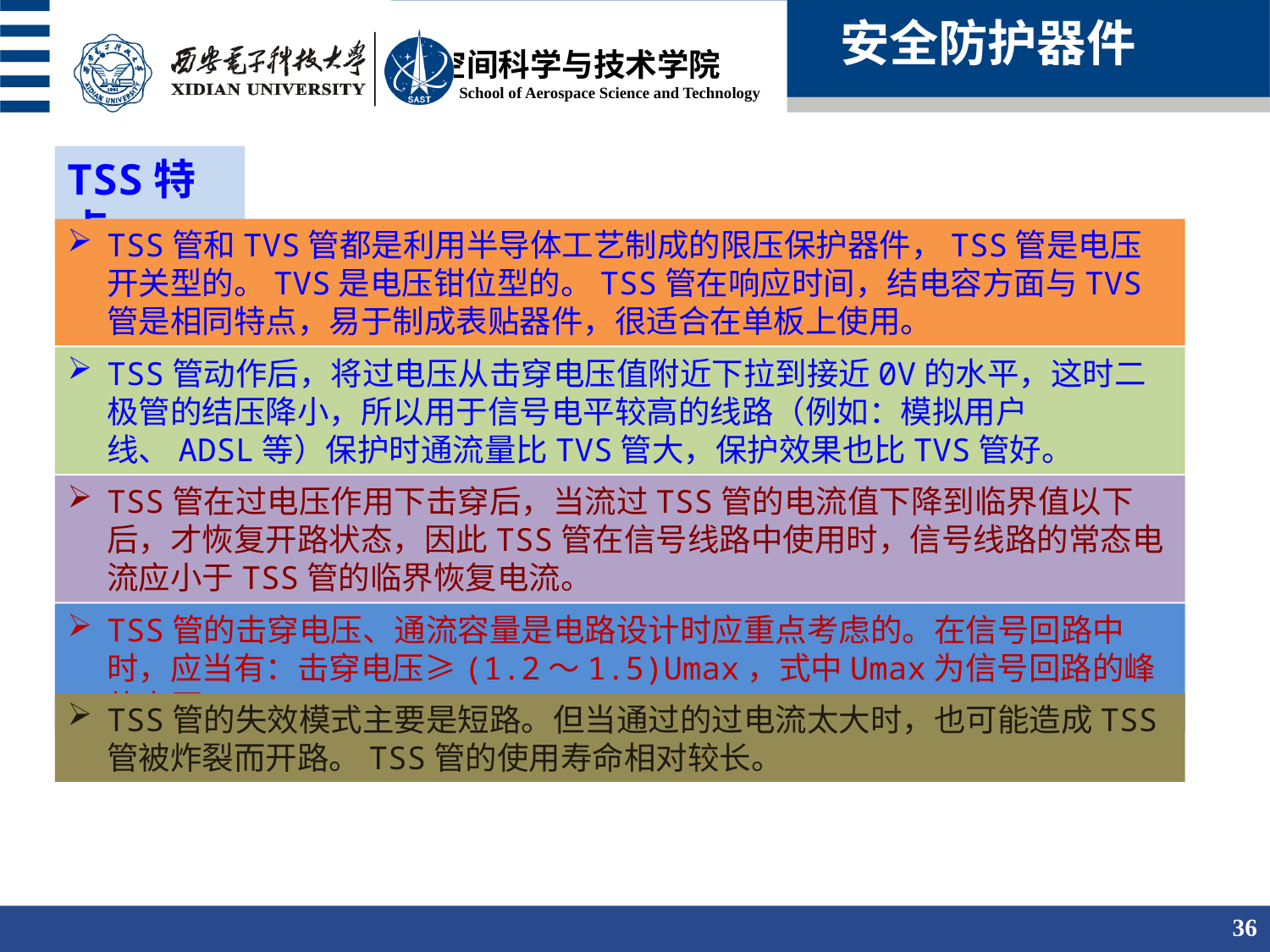

安全防护器件
TSS特点
TSS管和TVS管都是利用半导体工艺制成的限压保护器件，TSS管是电压开关型的。TVS是电压钳位型的。TSS管在响应时间，结电容方面与TVS管是相同特点，易于制成表贴器件，很适合在单板上使用。
TSS管动作后，将过电压从击穿电压值附近下拉到接近0V的水平，这时二极管的结压降小，所以用于信号电平较高的线路（例如：模拟用户线、ADSL等）保护时通流量比TVS管大，保护效果也比TVS管好。
TSS管在过电压作用下击穿后，当流过TSS管的电流值下降到临界值以下后，才恢复开路状态，因此TSS管在信号线路中使用时，信号线路的常态电流应小于TSS管的临界恢复电流。
TSS管的击穿电压、通流容量是电路设计时应重点考虑的。在信号回路中时，应当有：击穿电压≥(1.2～1.5)Umax，式中Umax为信号回路的峰值电压。
TSS管的失效模式主要是短路。但当通过的过电流太大时，也可能造成TSS管被炸裂而开路。TSS管的使用寿命相对较长。